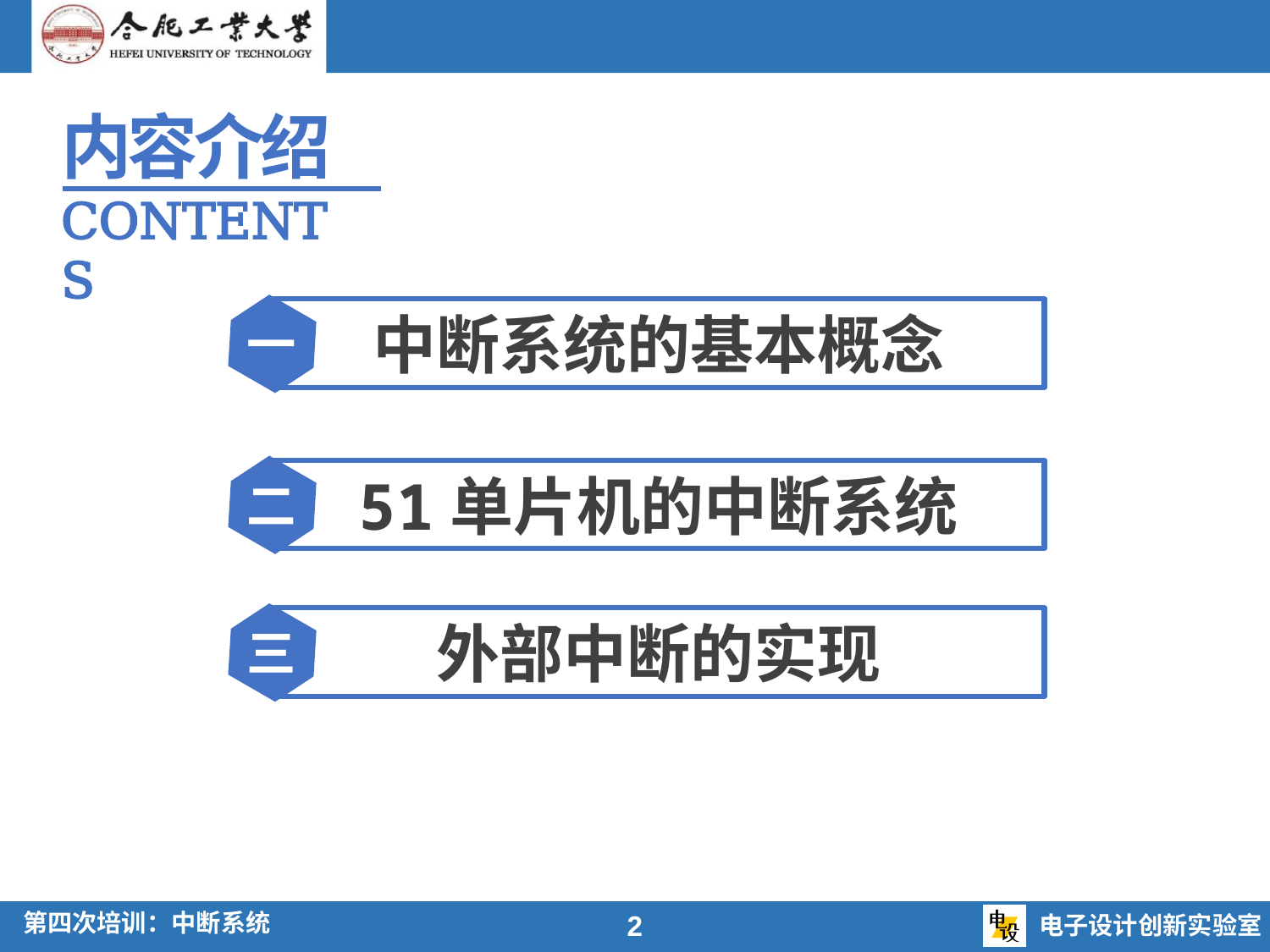

内容介绍
CONTENTS
中断系统的基本概念

一
51单片机的中断系统

二
外部中断的实现

三
2